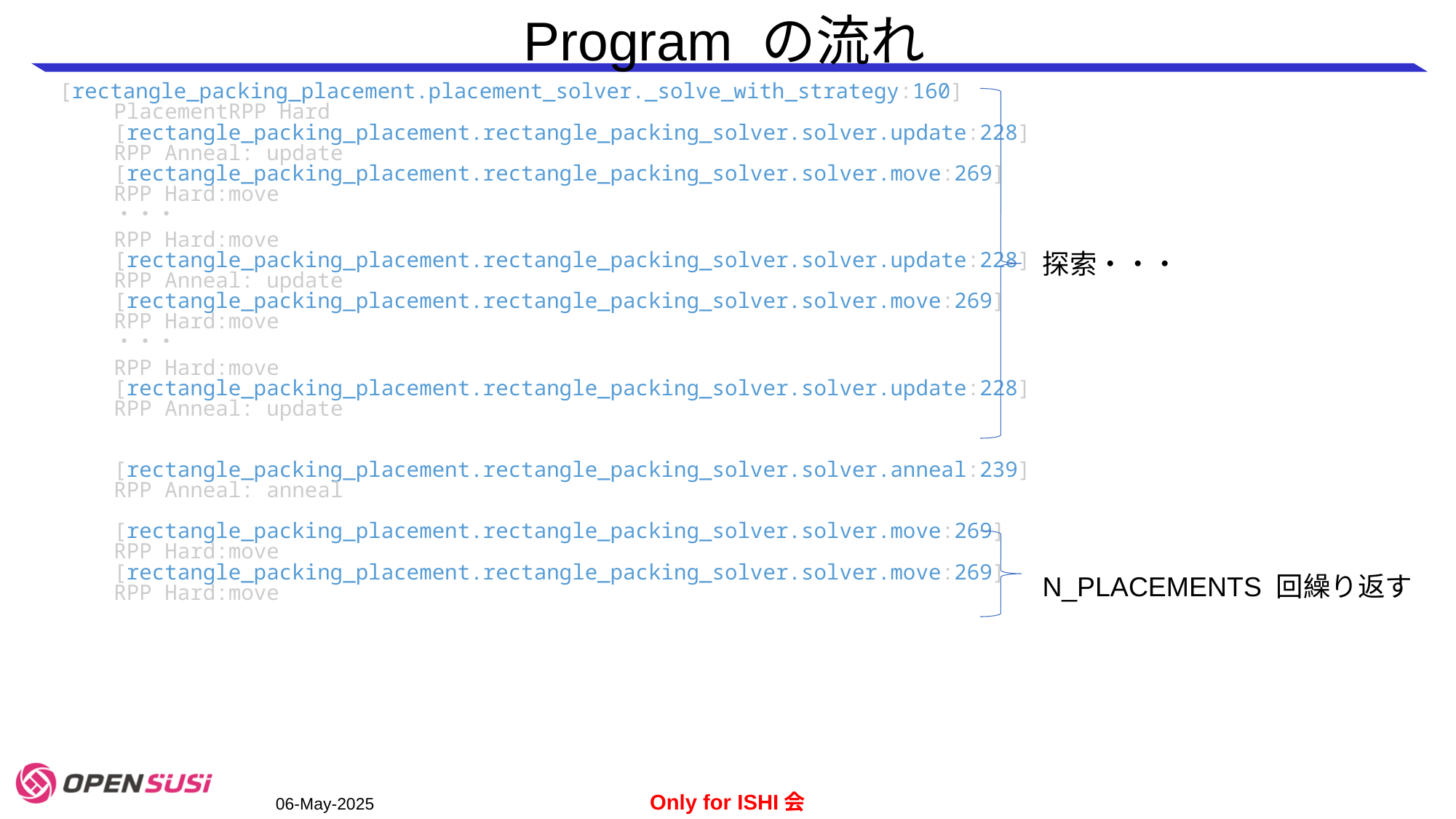

# Program の流れ
[rectangle_packing_placement.placement_solver._solve_with_strategy:160]
PlacementRPP Hard
[rectangle_packing_placement.rectangle_packing_solver.solver.update:228]
RPP Anneal: update
[rectangle_packing_placement.rectangle_packing_solver.solver.move:269]
RPP Hard:move
・・・
RPP Hard:move
[rectangle_packing_placement.rectangle_packing_solver.solver.update:228]
RPP Anneal: update
[rectangle_packing_placement.rectangle_packing_solver.solver.move:269]
RPP Hard:move
・・・
RPP Hard:move
[rectangle_packing_placement.rectangle_packing_solver.solver.update:228]
RPP Anneal: update

[rectangle_packing_placement.rectangle_packing_solver.solver.anneal:239]
RPP Anneal: anneal

[rectangle_packing_placement.rectangle_packing_solver.solver.move:269]
RPP Hard:move
[rectangle_packing_placement.rectangle_packing_solver.solver.move:269]
RPP Hard:move

探索・・・

N_PLACEMENTS 回繰り返す
06-May-2025